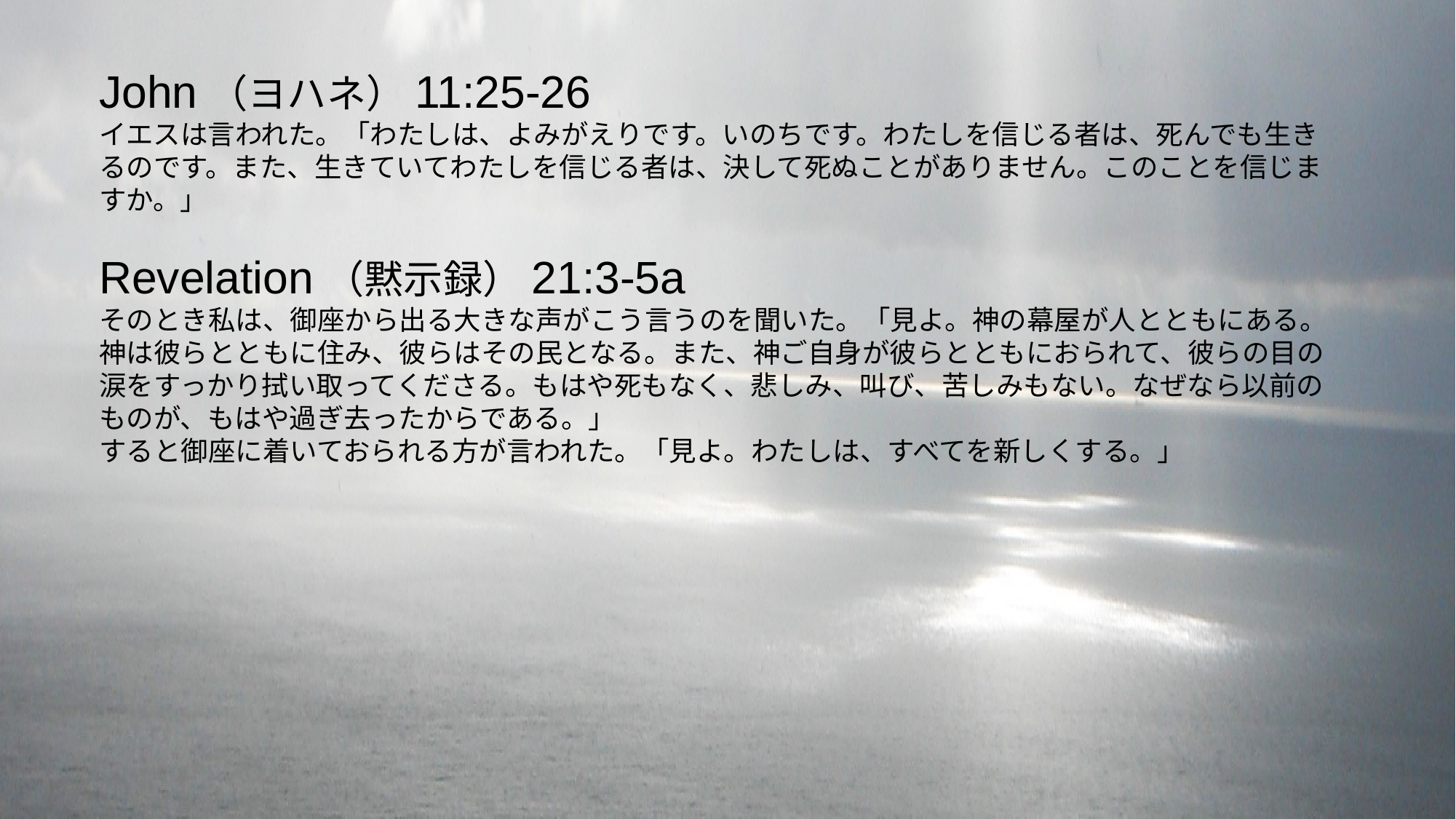

John（ヨハネ）11:25-26
イエスは言われた。「わたしは、よみがえりです。いのちです。わたしを信じる者は、死んでも生きるのです。また、生きていてわたしを信じる者は、決して死ぬことがありません。このことを信じますか。」

Revelation（黙示録）21:3-5a
そのとき私は、御座から出る大きな声がこう言うのを聞いた。「見よ。神の幕屋が人とともにある。神は彼らとともに住み、彼らはその民となる。また、神ご自身が彼らとともにおられて、彼らの目の涙をすっかり拭い取ってくださる。もはや死もなく、悲しみ、叫び、苦しみもない。なぜなら以前のものが、もはや過ぎ去ったからである。」
すると御座に着いておられる方が言われた。「見よ。わたしは、すべてを新しくする。」